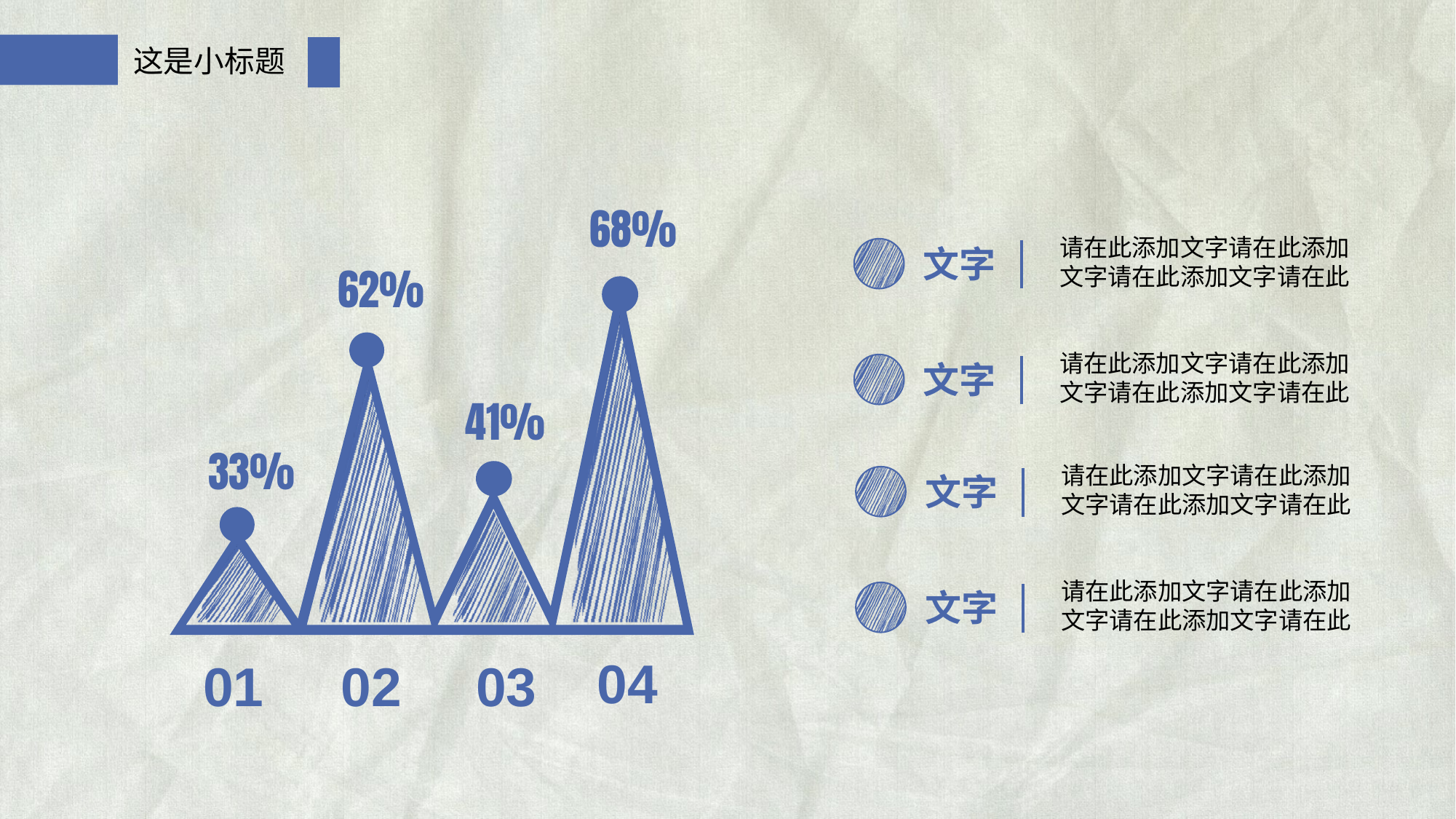

这是小标题

68%
请在此添加文字请在此添加文字请在此添加文字请在此
文字

62%

请在此添加文字请在此添加文字请在此添加文字请在此
文字

41%
33%
请在此添加文字请在此添加文字请在此添加文字请在此
文字

请在此添加文字请在此添加文字请在此添加文字请在此
文字

04
01
02
03